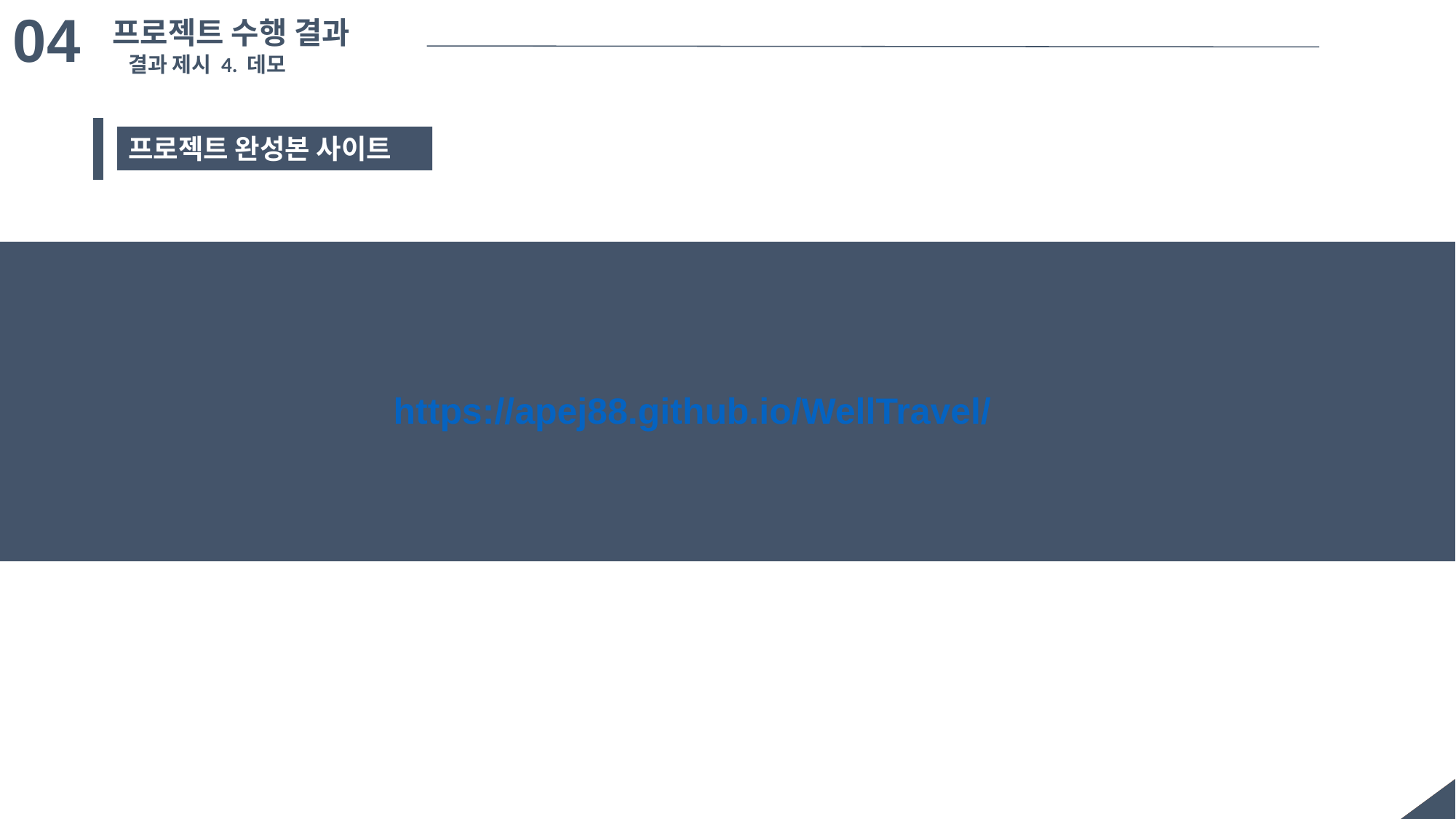

04
프로젝트 수행 결과
결과 제시 4. 데모

프로젝트 완성본 사이트

https://apej88.github.io/WellTravel/